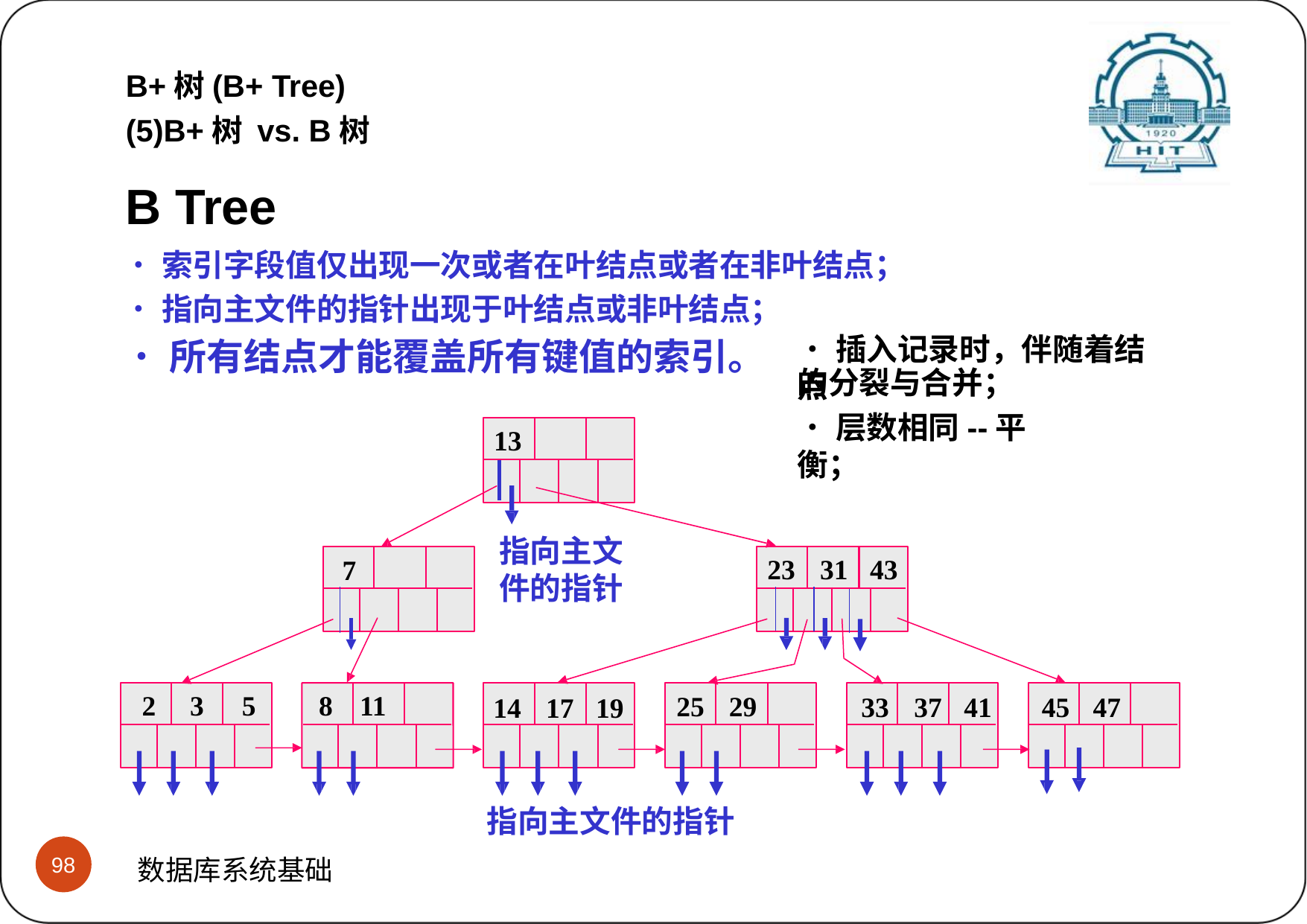

B+树(B+ Tree) (5)B+树 vs. B树
B Tree
•索引字段值仅出现一次或者在叶结点或者在非叶结点；
•指向主文件的指针出现于叶结点或非叶结点；
•插入记录时，伴随着结点
•所有结点才能覆盖所有键值的索引。
的分裂与合并；
•层数相同--平衡；

13

指向主文 件的指针

23	31	43
7

2	3	5
8	11
25	29
33	37	41	45	47
14	17	19

指向主文件的指针